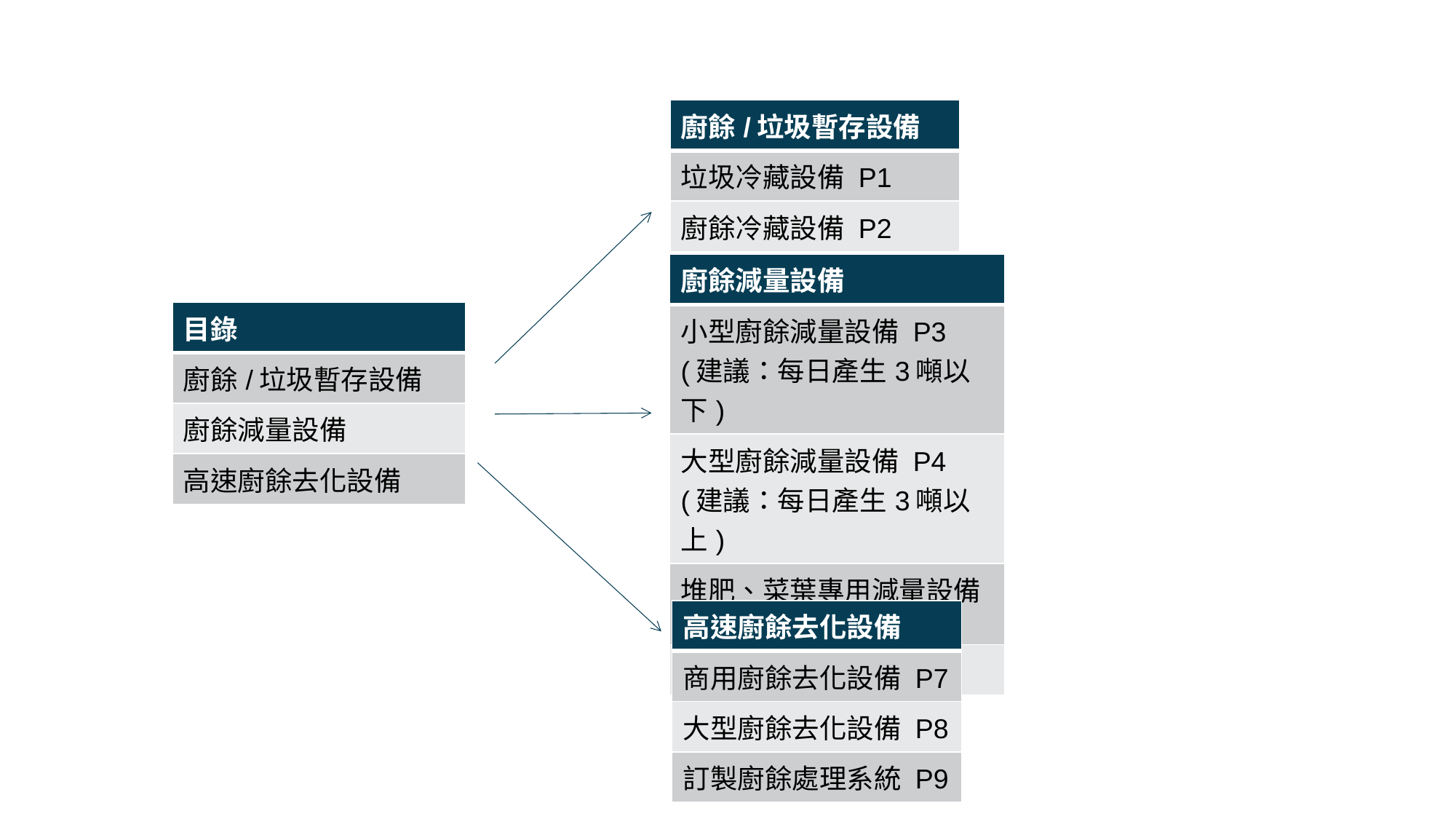

| 廚餘/垃圾暫存設備 |
| --- |
| 垃圾冷藏設備 P1 |
| 廚餘冷藏設備 P2 |
| 廚餘減量設備 |
| --- |
| 小型廚餘減量設備 P3 (建議：每日產生3噸以下) |
| 大型廚餘減量設備 P4 (建議：每日產生3噸以上) |
| 堆肥、菜葉專用減量設備 P5 |
| 客製化減量設備 P6 |
| 目錄 |
| --- |
| 廚餘/垃圾暫存設備 |
| 廚餘減量設備 |
| 高速廚餘去化設備 |
| 高速廚餘去化設備 |
| --- |
| 商用廚餘去化設備 P7 |
| 大型廚餘去化設備 P8 |
| 訂製廚餘處理系統 P9 |